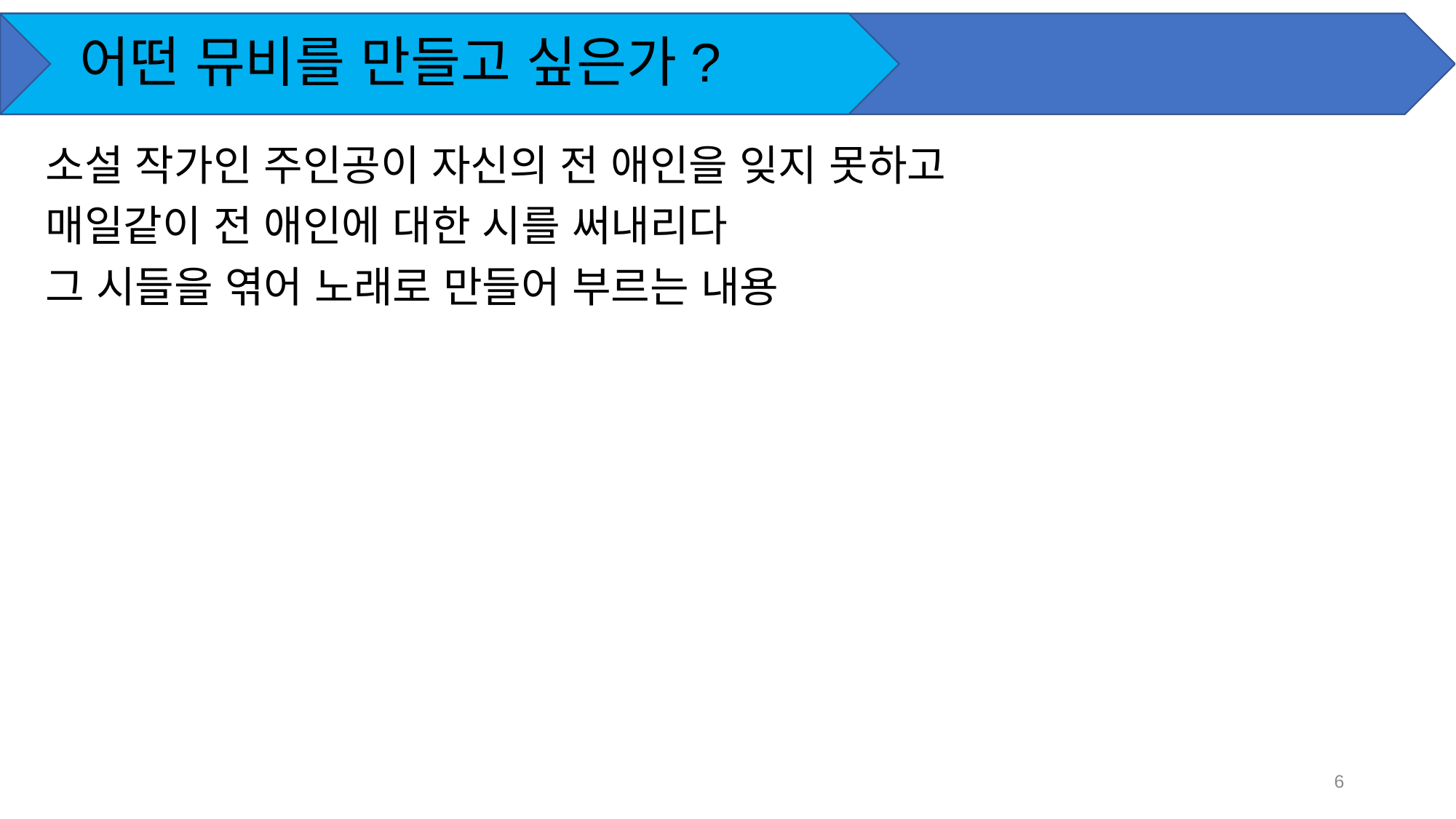

# 어떤 뮤비를 만들고 싶은가?
소설 작가인 주인공이 자신의 전 애인을 잊지 못하고
매일같이 전 애인에 대한 시를 써내리다
그 시들을 엮어 노래로 만들어 부르는 내용
6